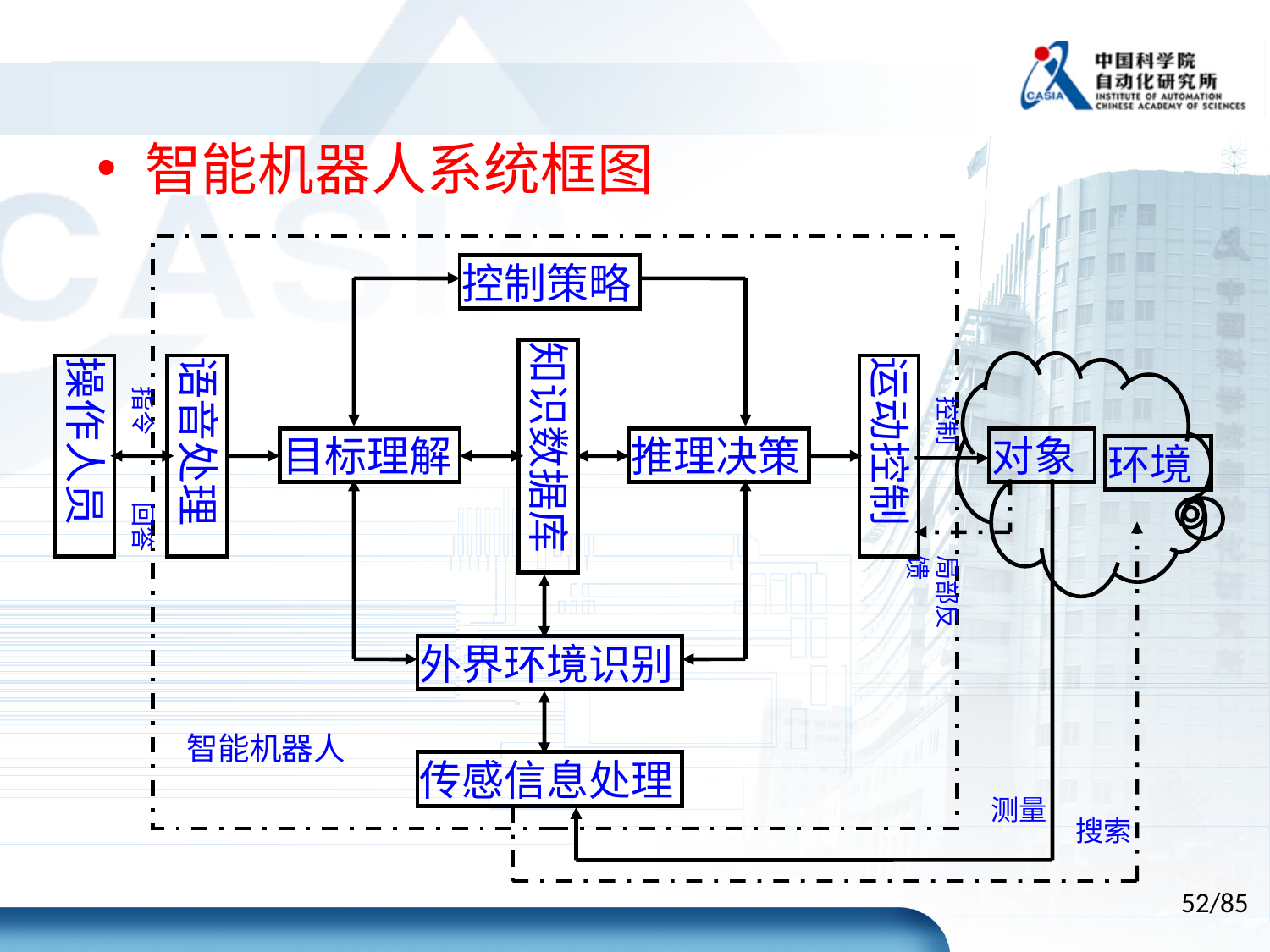

智能机器人系统框图

控制策略

知识数据库

操作人员
语音处理
运动控制
指令
控制
目标理解
推理决策
对象
环境

回答

局部反馈

外界环境识别

智能机器人
传感信息处理
测量

搜索

52/85